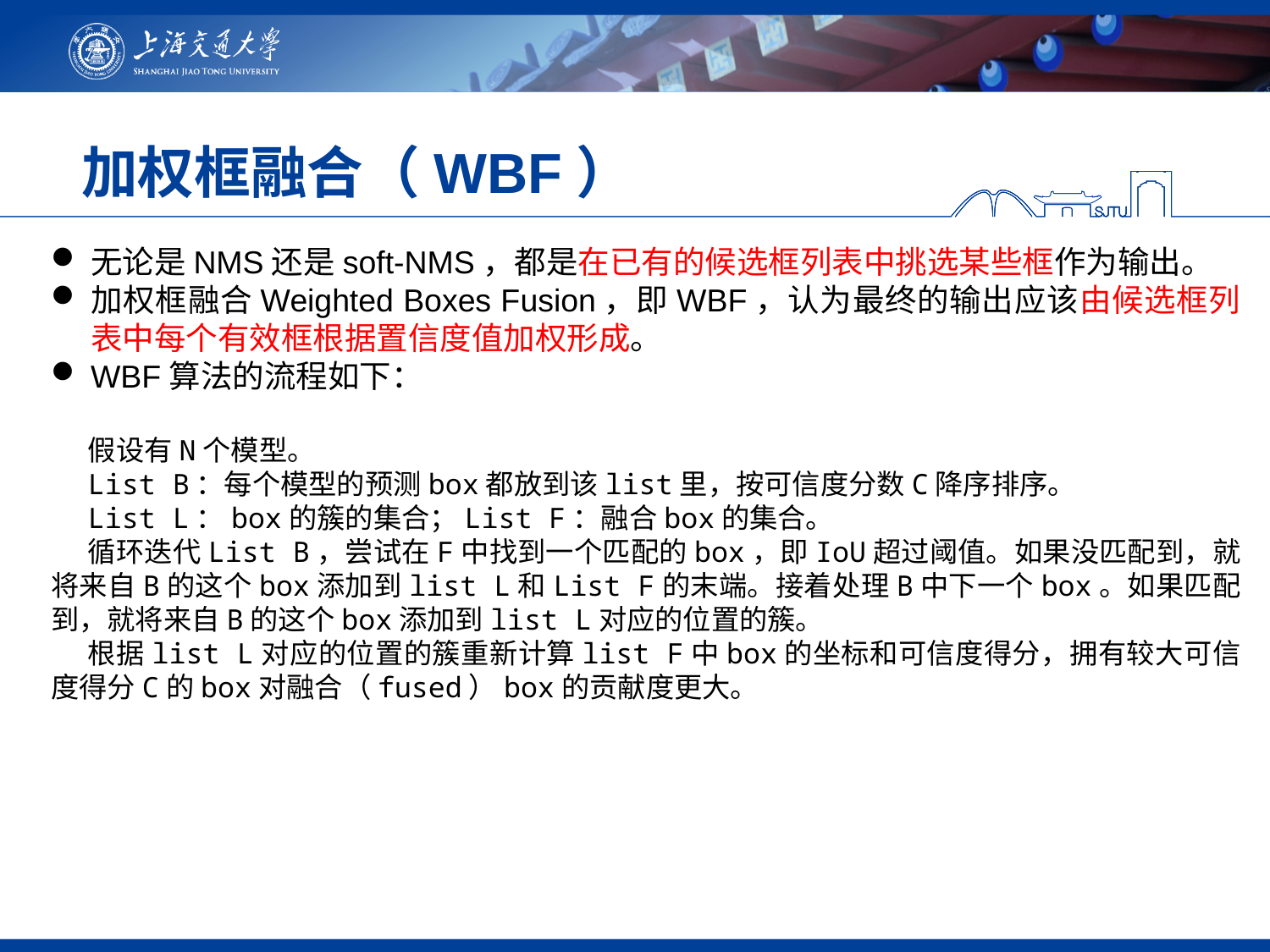

# 加权框融合（WBF）
无论是NMS还是soft-NMS，都是在已有的候选框列表中挑选某些框作为输出。
加权框融合Weighted Boxes Fusion，即WBF，认为最终的输出应该由候选框列表中每个有效框根据置信度值加权形成。
WBF算法的流程如下：

假设有N个模型。
List B：每个模型的预测box都放到该list里，按可信度分数C降序排序。
List L：box的簇的集合；List F：融合box的集合。
循环迭代List B，尝试在F中找到一个匹配的box，即IoU超过阈值。如果没匹配到，就将来自B的这个box添加到list L和List F的末端。接着处理B中下一个box。如果匹配到，就将来自B的这个box添加到list L对应的位置的簇。
根据list L对应的位置的簇重新计算list F中box的坐标和可信度得分，拥有较大可信度得分C的box对融合（fused）box的贡献度更大。